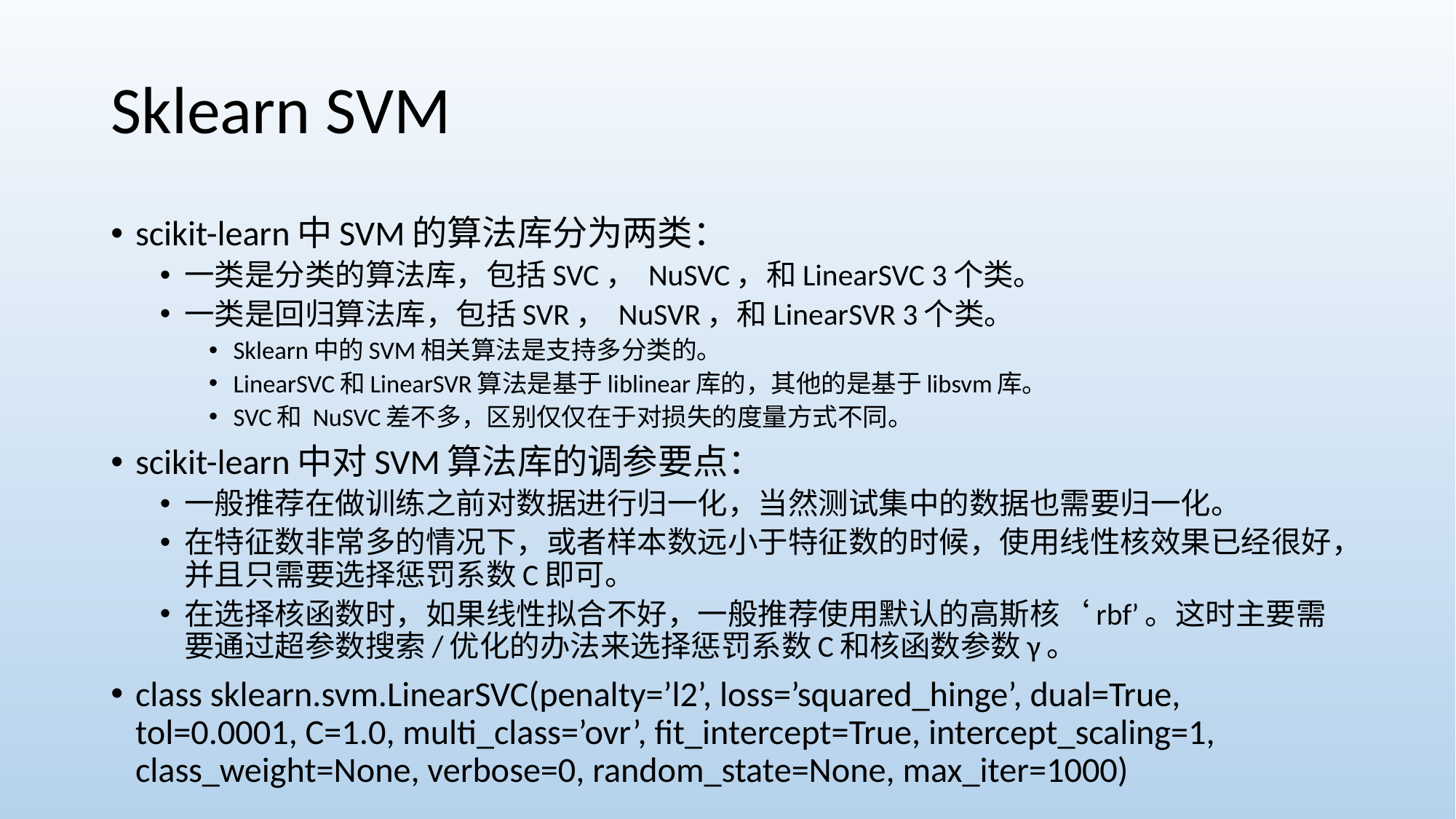

# Sklearn SVM
scikit-learn中SVM的算法库分为两类：
一类是分类的算法库，包括SVC， NuSVC，和LinearSVC 3个类。
一类是回归算法库，包括SVR， NuSVR，和LinearSVR 3个类。
Sklearn中的SVM相关算法是支持多分类的。
LinearSVC和LinearSVR算法是基于liblinear库的，其他的是基于libsvm库。
SVC和 NuSVC差不多，区别仅仅在于对损失的度量方式不同。
scikit-learn中对SVM算法库的调参要点：
一般推荐在做训练之前对数据进行归一化，当然测试集中的数据也需要归一化。
在特征数非常多的情况下，或者样本数远小于特征数的时候，使用线性核效果已经很好，并且只需要选择惩罚系数C即可。
在选择核函数时，如果线性拟合不好，一般推荐使用默认的高斯核‘rbf’。这时主要需要通过超参数搜索/优化的办法来选择惩罚系数C和核函数参数γ。
class sklearn.svm.LinearSVC(penalty=’l2’, loss=’squared_hinge’, dual=True, tol=0.0001, C=1.0, multi_class=’ovr’, fit_intercept=True, intercept_scaling=1, class_weight=None, verbose=0, random_state=None, max_iter=1000)